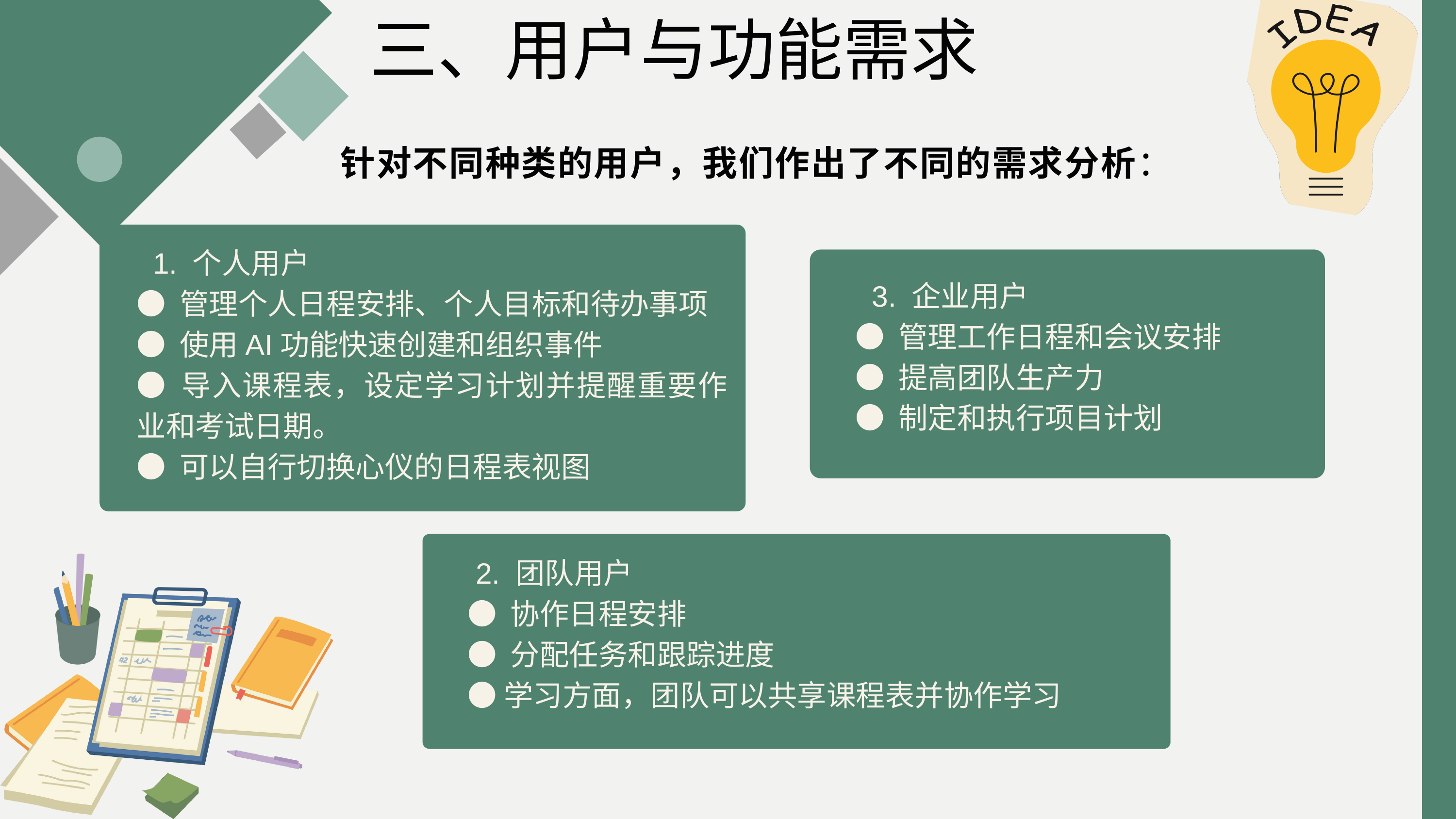

三、用户与功能需求

     针对不同种类的用户，我们作出了不同的需求分析：

  1. 个人用户
● 管理个人日程安排、个人目标和待办事项
● 使用AI功能快速创建和组织事件
● 导入课程表，设定学习计划并提醒重要作业和考试日期。
● 可以自行切换心仪的日程表视图

  3. 企业用户
● 管理工作日程和会议安排
● 提高团队生产力
● 制定和执行项目计划

 2. 团队用户
● 协作日程安排
● 分配任务和跟踪进度
●学习方面，团队可以共享课程表并协作学习